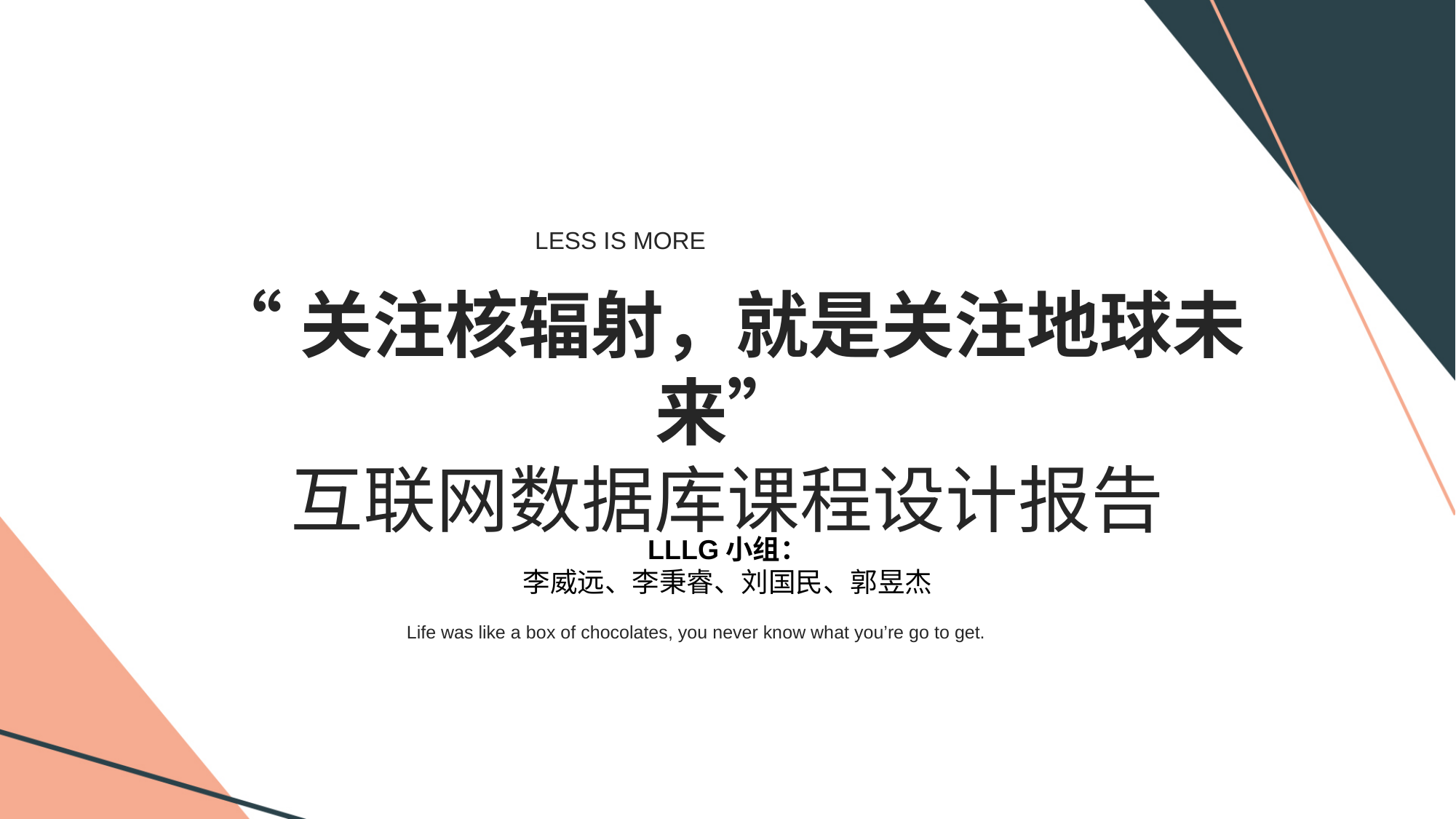

LESS IS MORE
“关注核辐射，就是关注地球未来”
互联网数据库课程设计报告
LLLG小组：
李威远、李秉睿、刘国民、郭昱杰
Life was like a box of chocolates, you never know what you’re go to get.